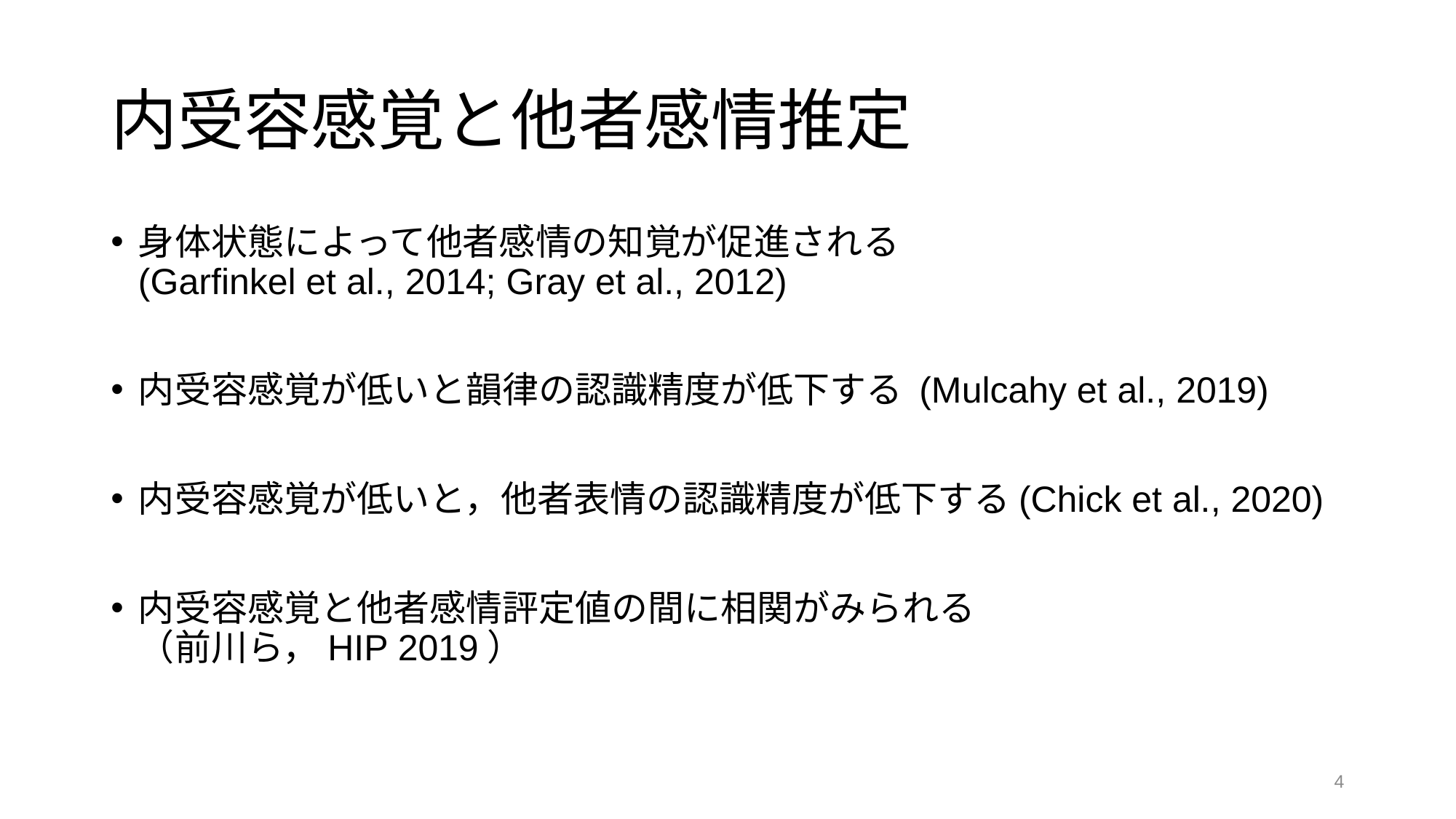

# 内受容感覚と他者感情推定
身体状態によって他者感情の知覚が促進される					 (Garfinkel et al., 2014; Gray et al., 2012)

内受容感覚が低いと韻律の認識精度が低下する (Mulcahy et al., 2019)

内受容感覚が低いと，他者表情の認識精度が低下する(Chick et al., 2020)

内受容感覚と他者感情評定値の間に相関がみられる				（前川ら，HIP 2019）

4